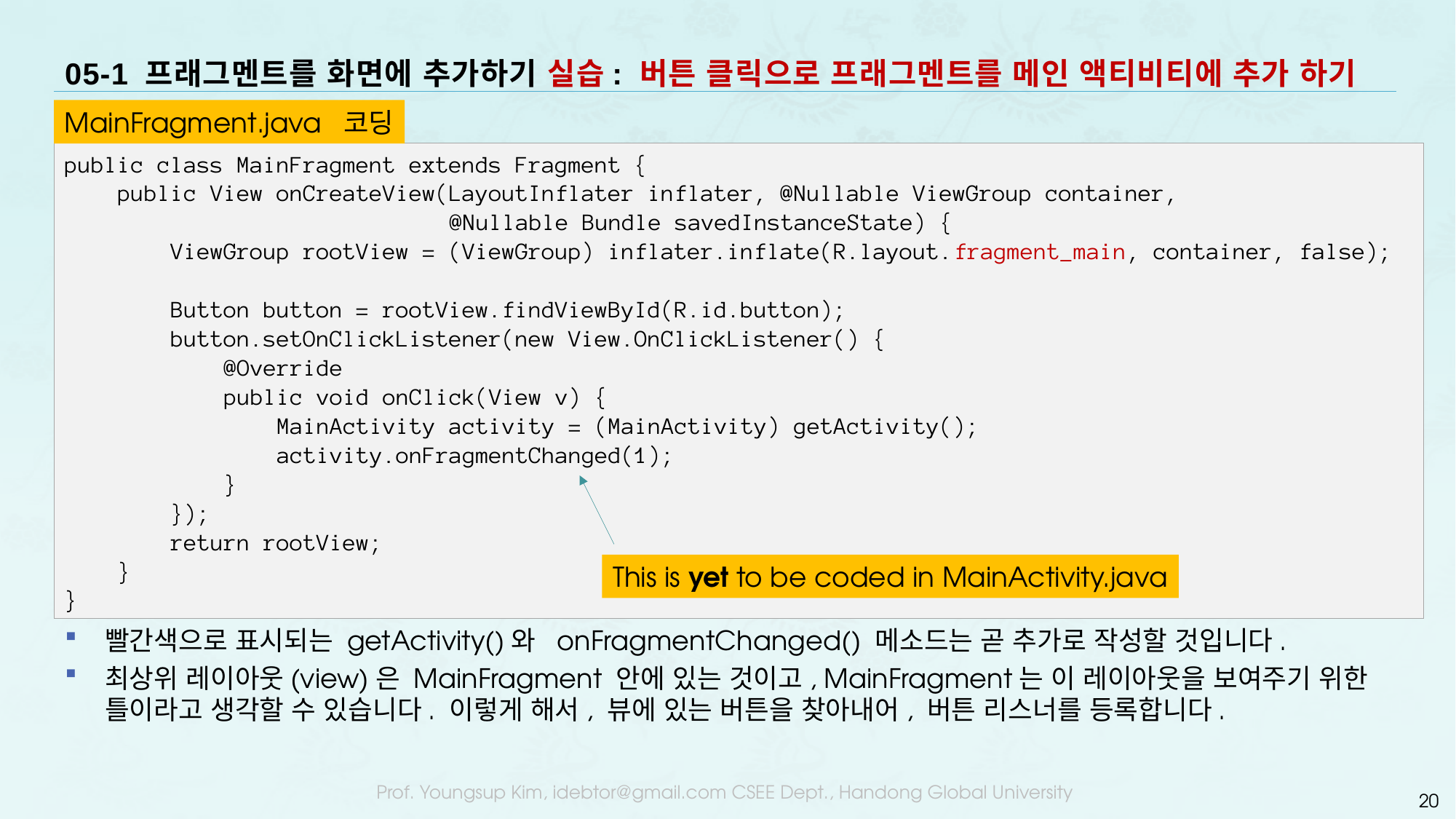

# 05-1 프래그멘트를 화면에 추가하기 실습: 버튼 클릭으로 프래그멘트를 메인 액티비티에 추가 하기

빨간색으로 표시되는 getActivity()와  onFragmentChanged() 메소드는 곧 추가로 작성할 것입니다.
최상위 레이아웃(view)은 MainFragment 안에 있는 것이고, MainFragment는 이 레이아웃을 보여주기 위한 틀이라고 생각할 수 있습니다. 이렇게 해서, 뷰에 있는 버튼을 찾아내어, 버튼 리스너를 등록합니다.

MainFragment.java  코딩
public class MainFragment extends Fragment {
    public View onCreateView(LayoutInflater inflater, @Nullable ViewGroup container,
                             @Nullable Bundle savedInstanceState) {
        ViewGroup rootView = (ViewGroup) inflater.inflate(R.layout.fragment_main, container, false);

        Button button = rootView.findViewById(R.id.button);
        button.setOnClickListener(new View.OnClickListener() {
            @Override
            public void onClick(View v) {
                MainActivity activity = (MainActivity) getActivity();
                activity.onFragmentChanged(1);
            }
        });
        return rootView;
    }
}
This is yet to be coded in MainActivity.java
20